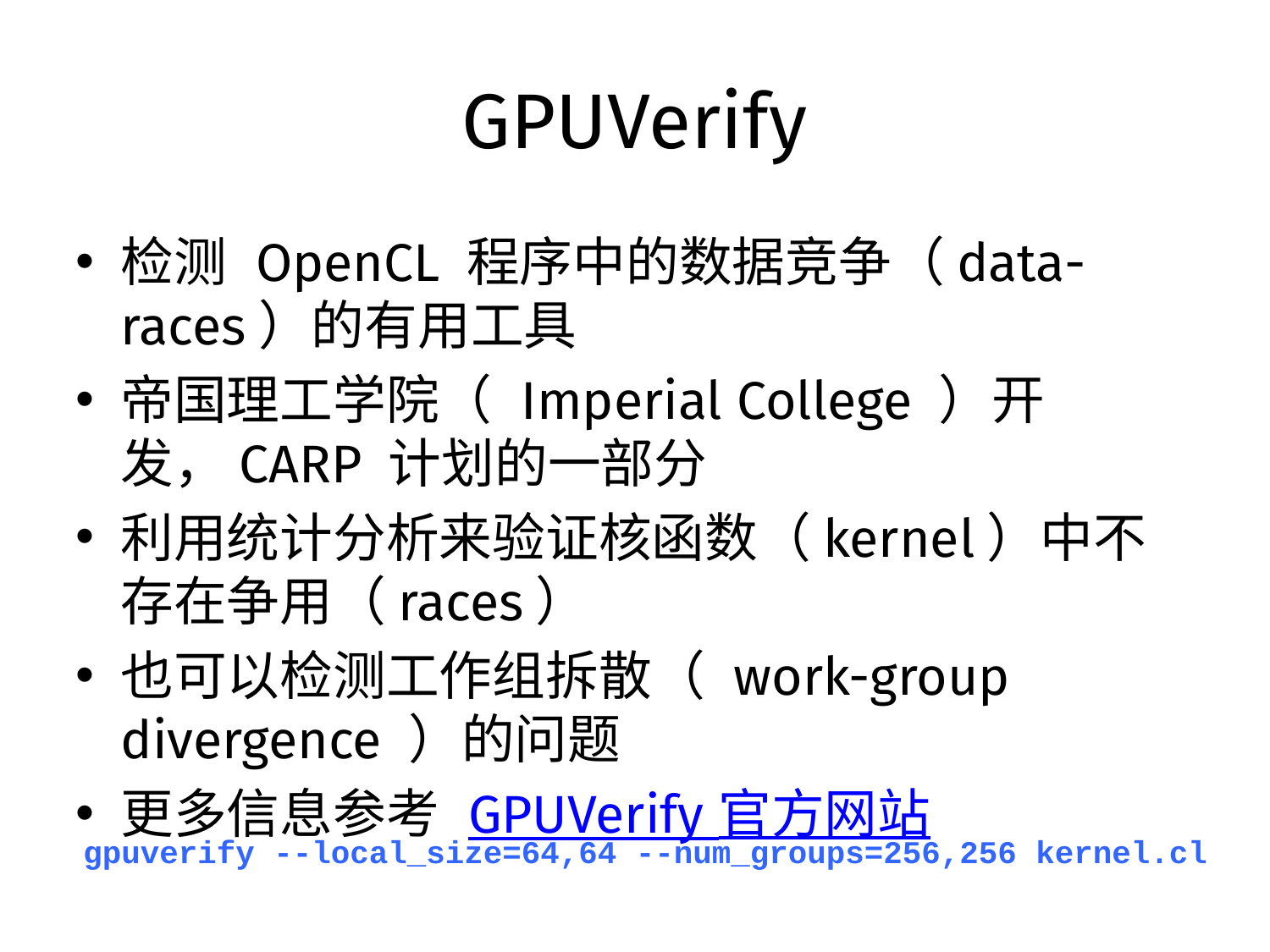

GPUVerify
检测 OpenCL 程序中的数据竞争（data-races）的有用工具
帝国理工学院（ Imperial College ）开发，CARP 计划的一部分
利用统计分析来验证核函数（kernel）中不存在争用（races）
也可以检测工作组拆散（ work-group divergence ）的问题
更多信息参考 GPUVerify 官方网站
gpuverify --local_size=64,64 --num_groups=256,256 kernel.cl